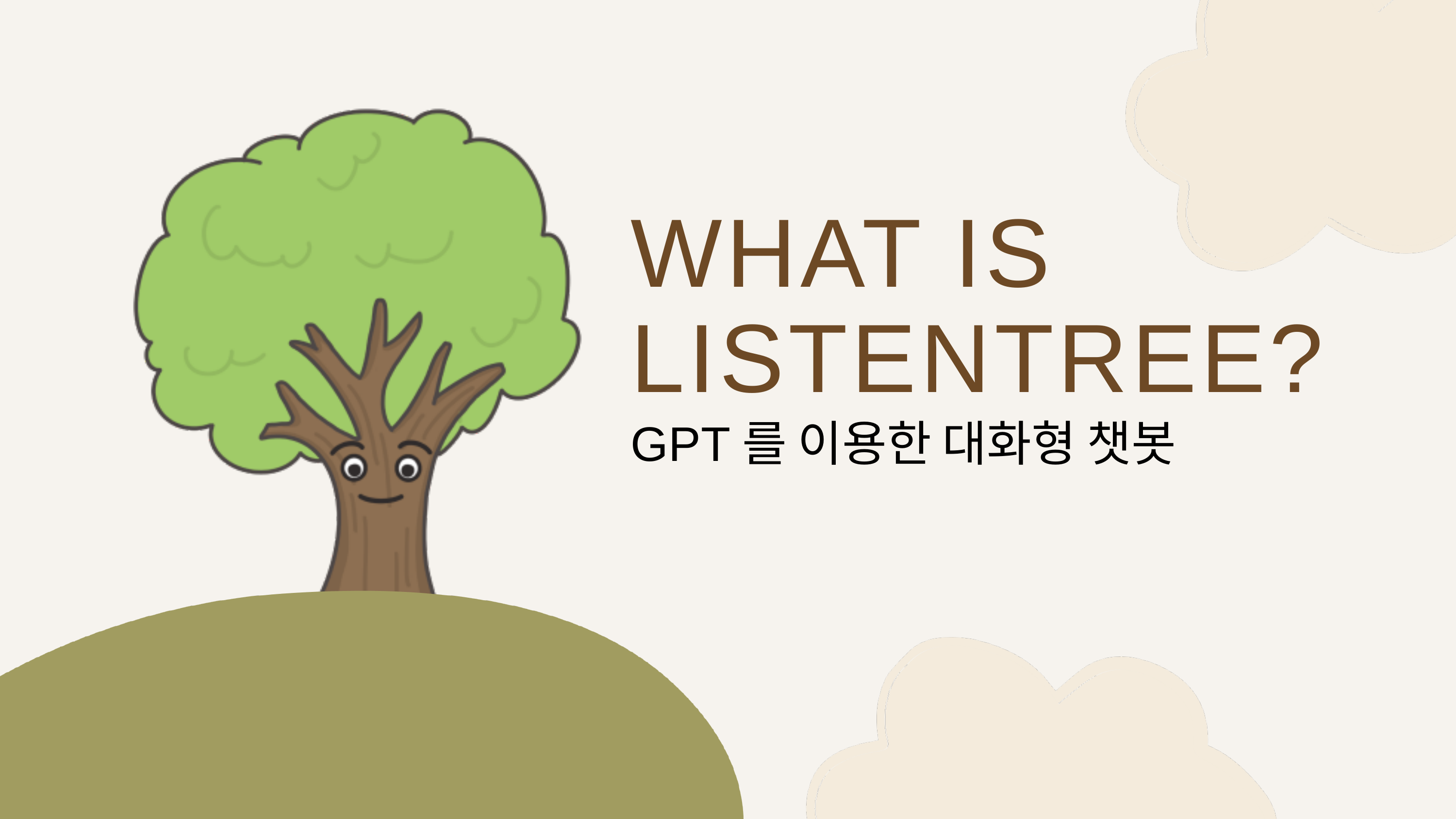

WHAT IS
LISTENTREE?
GPT를 이용한 대화형 챗봇